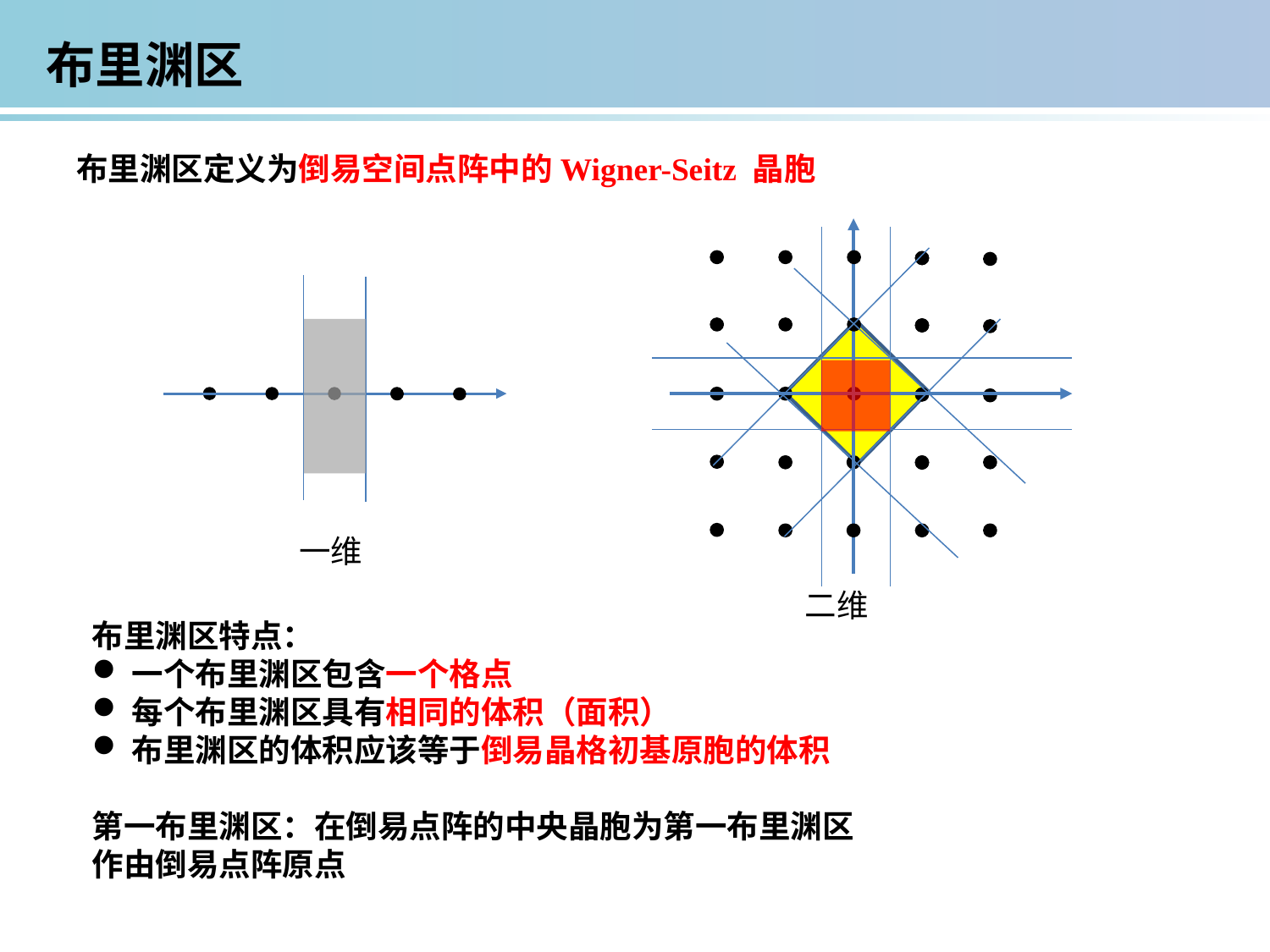

布里渊区
布里渊区定义为倒易空间点阵中的Wigner-Seitz 晶胞

一维
二维
布里渊区特点：
一个布里渊区包含一个格点
每个布里渊区具有相同的体积（面积）
布里渊区的体积应该等于倒易晶格初基原胞的体积

第一布里渊区：在倒易点阵的中央晶胞为第一布里渊区
作由倒易点阵原点